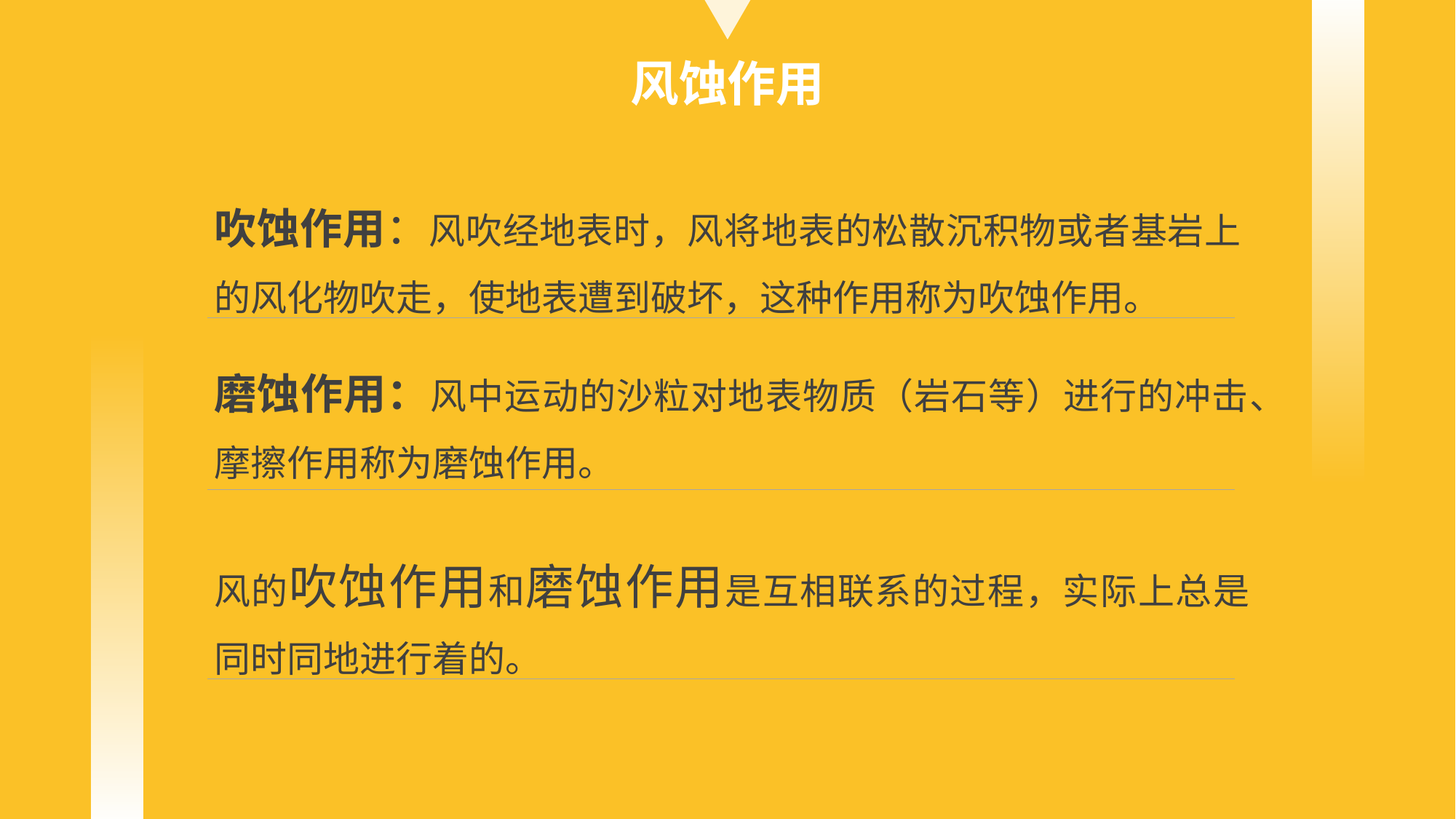

风蚀作用
吹蚀作用：风吹经地表时，风将地表的松散沉积物或者基岩上的风化物吹走，使地表遭到破坏，这种作用称为吹蚀作用。

磨蚀作用：风中运动的沙粒对地表物质（岩石等）进行的冲击、摩擦作用称为磨蚀作用。
风的吹蚀作用和磨蚀作用是互相联系的过程，实际上总是同时同地进行着的。